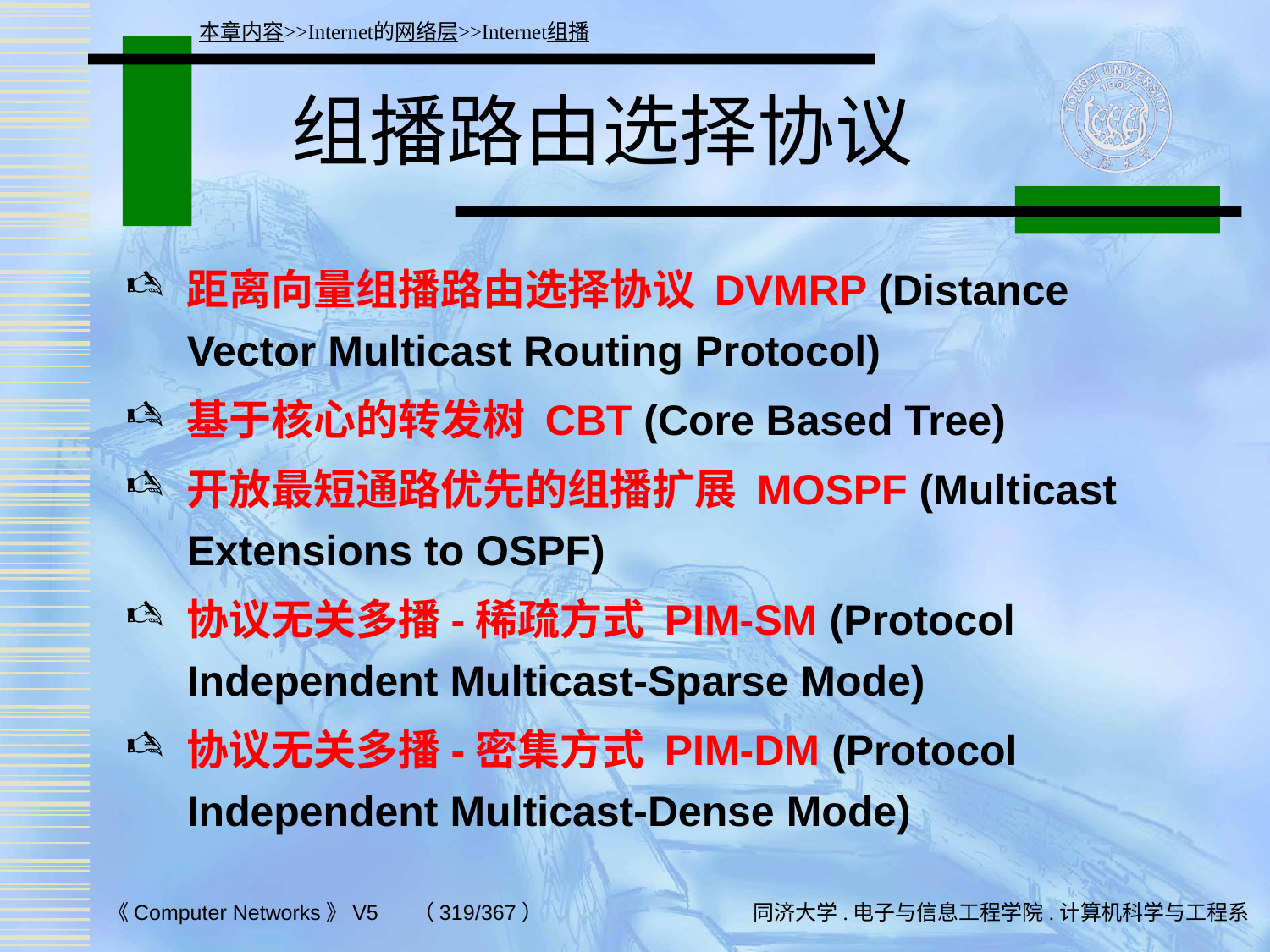

本章内容>>Internet的网络层>>Internet组播
# 组播路由选择协议
距离向量组播路由选择协议 DVMRP (Distance Vector Multicast Routing Protocol)
基于核心的转发树 CBT (Core Based Tree)
开放最短通路优先的组播扩展 MOSPF (Multicast Extensions to OSPF)
协议无关多播-稀疏方式 PIM-SM (Protocol Independent Multicast-Sparse Mode)
协议无关多播-密集方式 PIM-DM (Protocol Independent Multicast-Dense Mode)